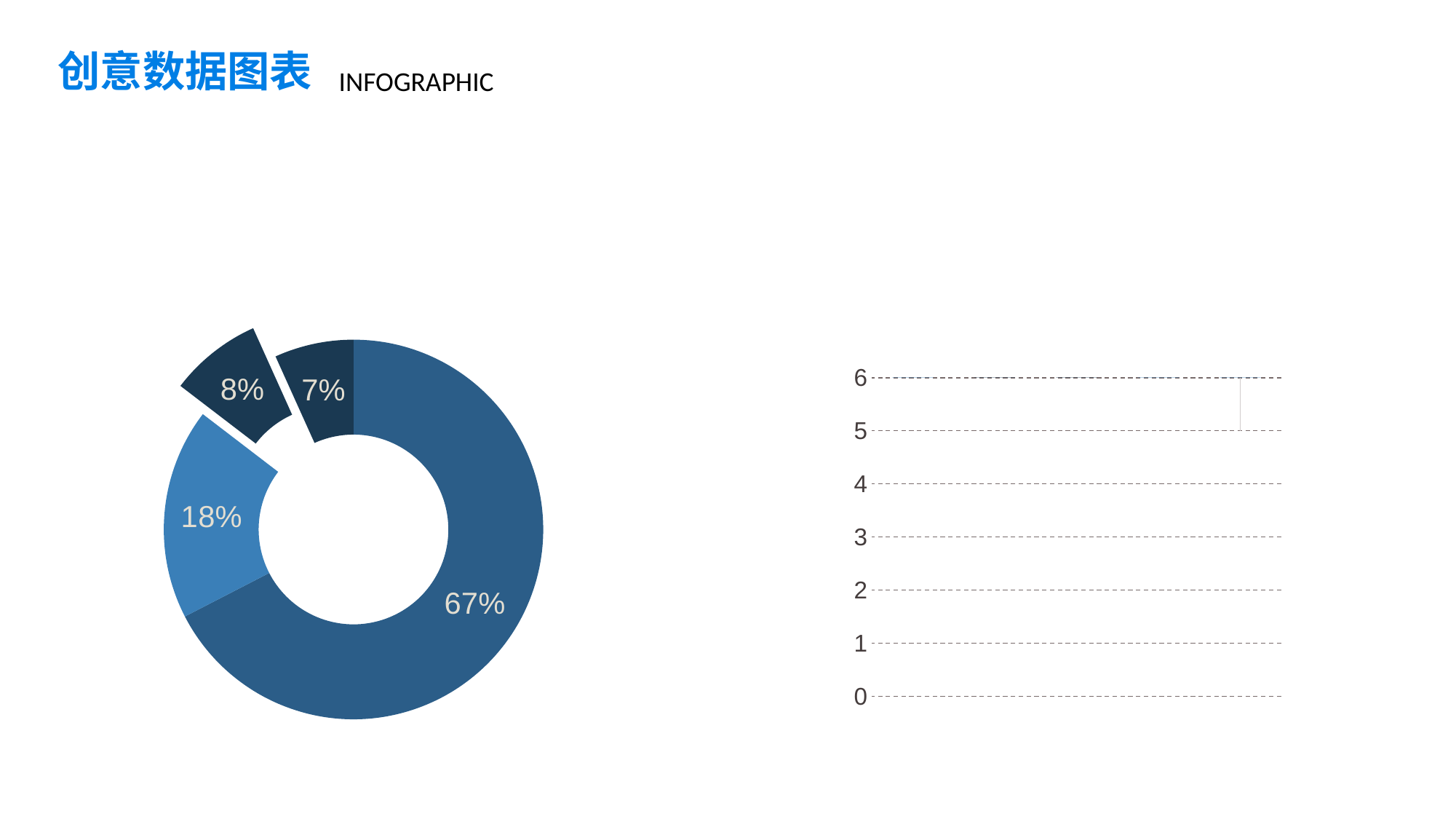

创意数据图表
INFOGRAPHIC

### Chart

| Category | value |
|---|---|
| Sale | 12.0 |
| Revenue | 3.2 |
| Profit | 1.4 |
| Expenditure | 1.2 |

[unsupported chart]